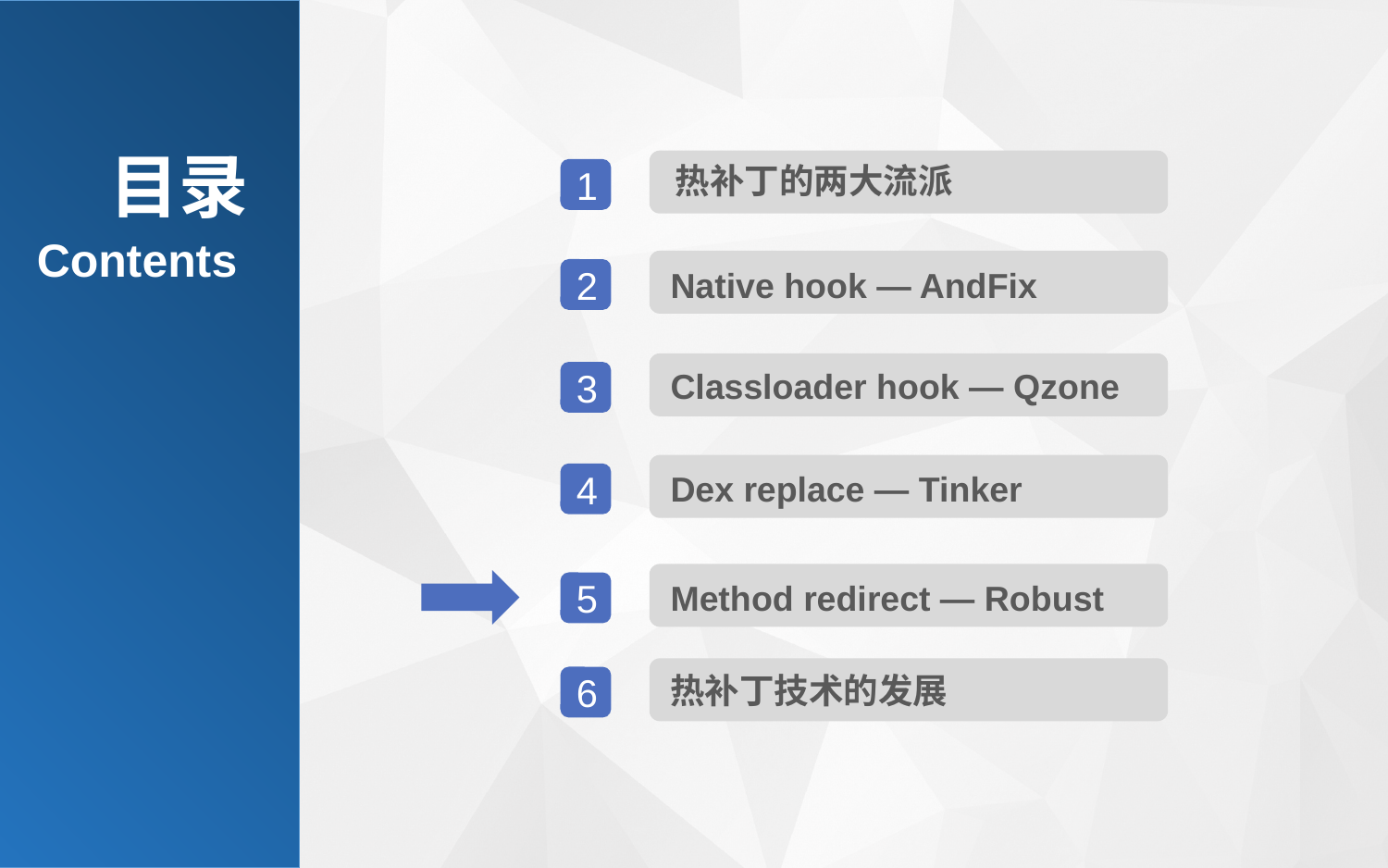

目录

热补丁的两大流派
1
Contents

Native hook — AndFix
2

Classloader hook — Qzone
3

Dex replace — Tinker
4

Method redirect — Robust
5

热补丁技术的发展
6